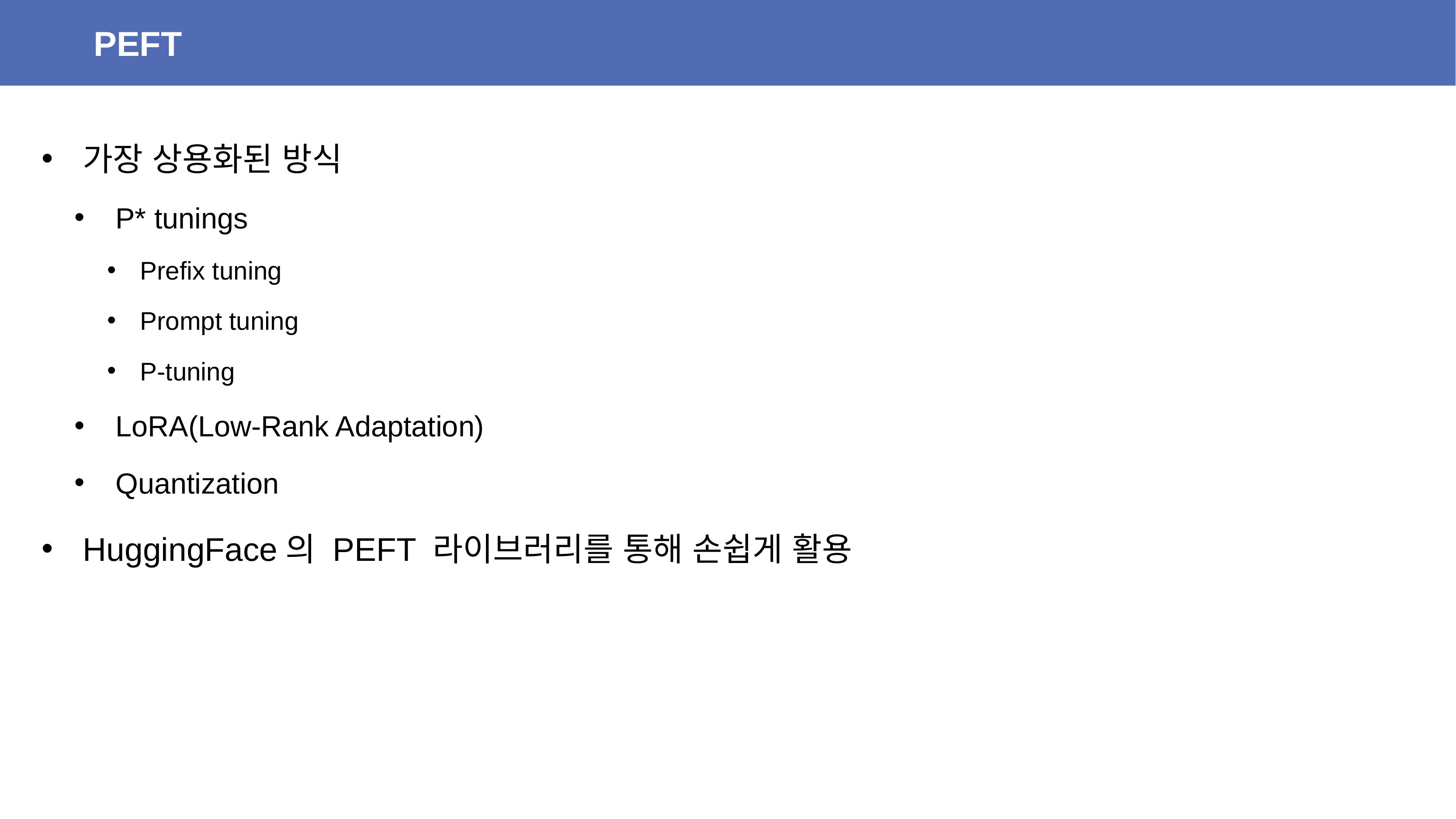

PEFT
가장 상용화된 방식
P* tunings
Prefix tuning
Prompt tuning
P-tuning
LoRA(Low-Rank Adaptation)
Quantization
HuggingFace의 PEFT 라이브러리를 통해 손쉽게 활용